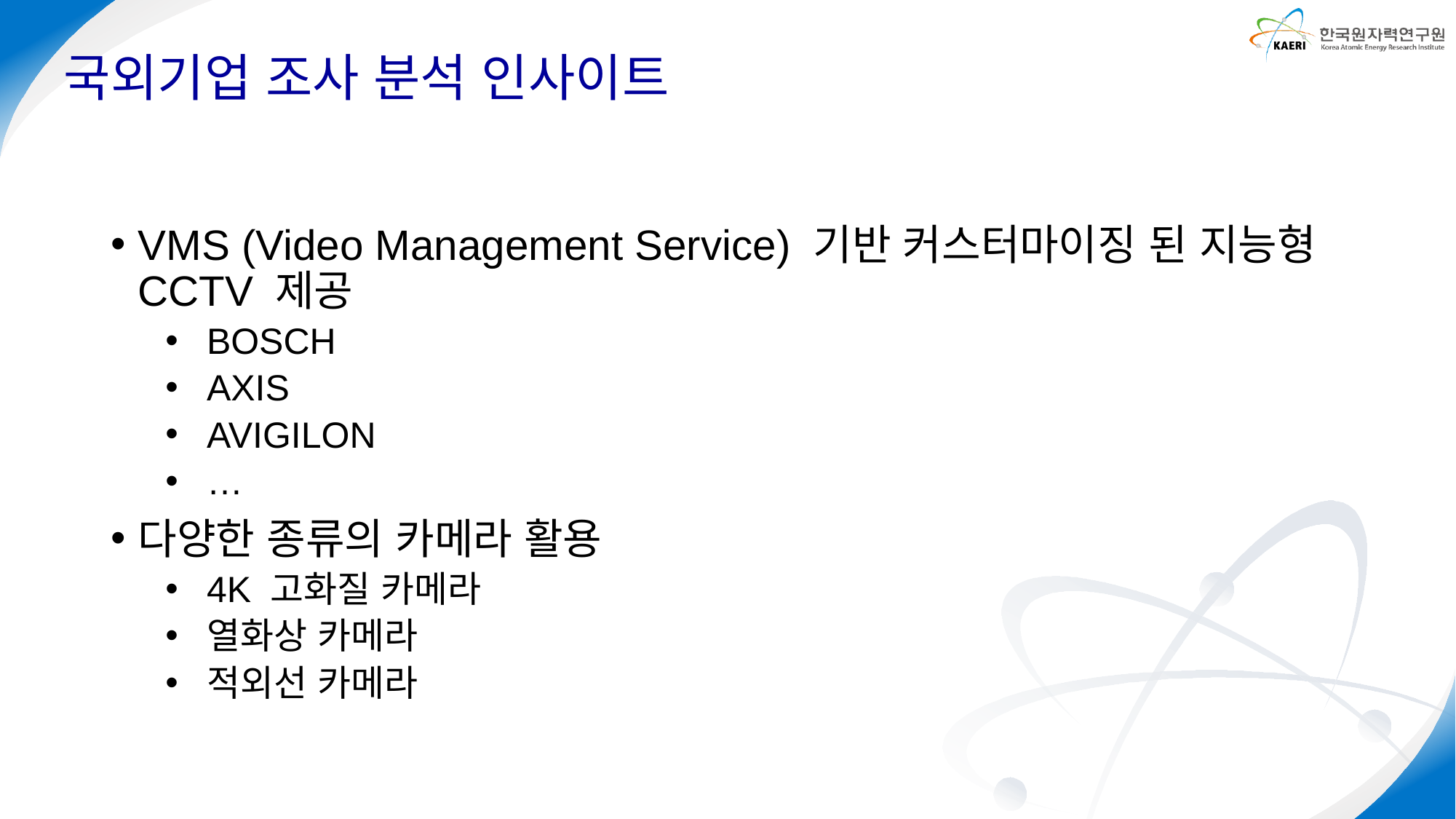

# 국외기업 조사 분석 인사이트
VMS (Video Management Service) 기반 커스터마이징 된 지능형 CCTV 제공
BOSCH
AXIS
AVIGILON
…
다양한 종류의 카메라 활용
4K 고화질 카메라
열화상 카메라
적외선 카메라